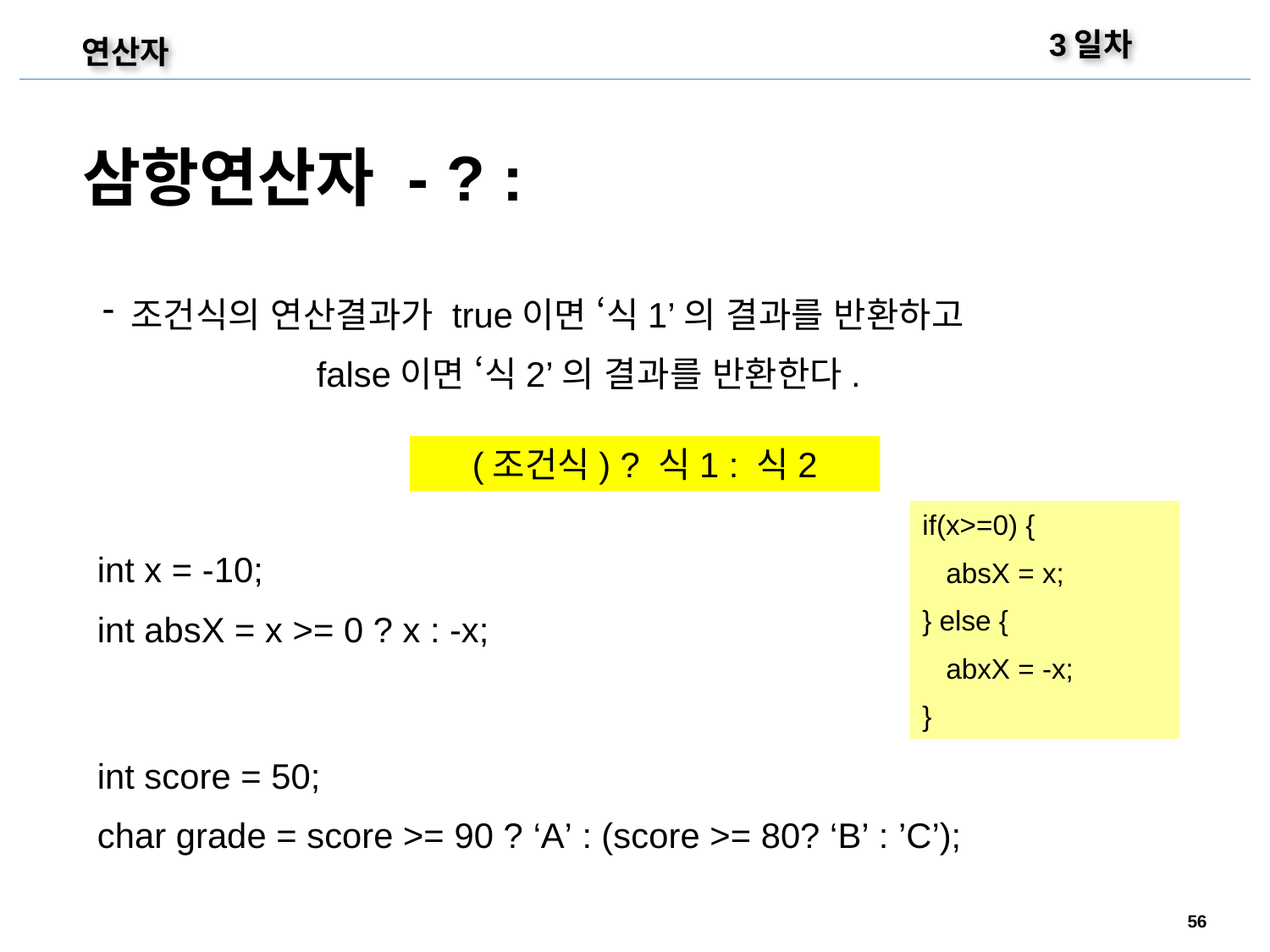

3일차
연산자
삼항연산자 - ? :
 조건식의 연산결과가 true이면 ‘식1’의 결과를 반환하고
                      false이면 ‘식2’의 결과를 반환한다.
(조건식) ? 식1 : 식2
if(x>=0) {
   absX = x;
} else {
   abxX = -x;
}
int x = -10;
int absX = x >= 0 ? x : -x;
int score = 50;
char grade = score >= 90 ? ‘A’ : (score >= 80? ‘B’ : ’C’);